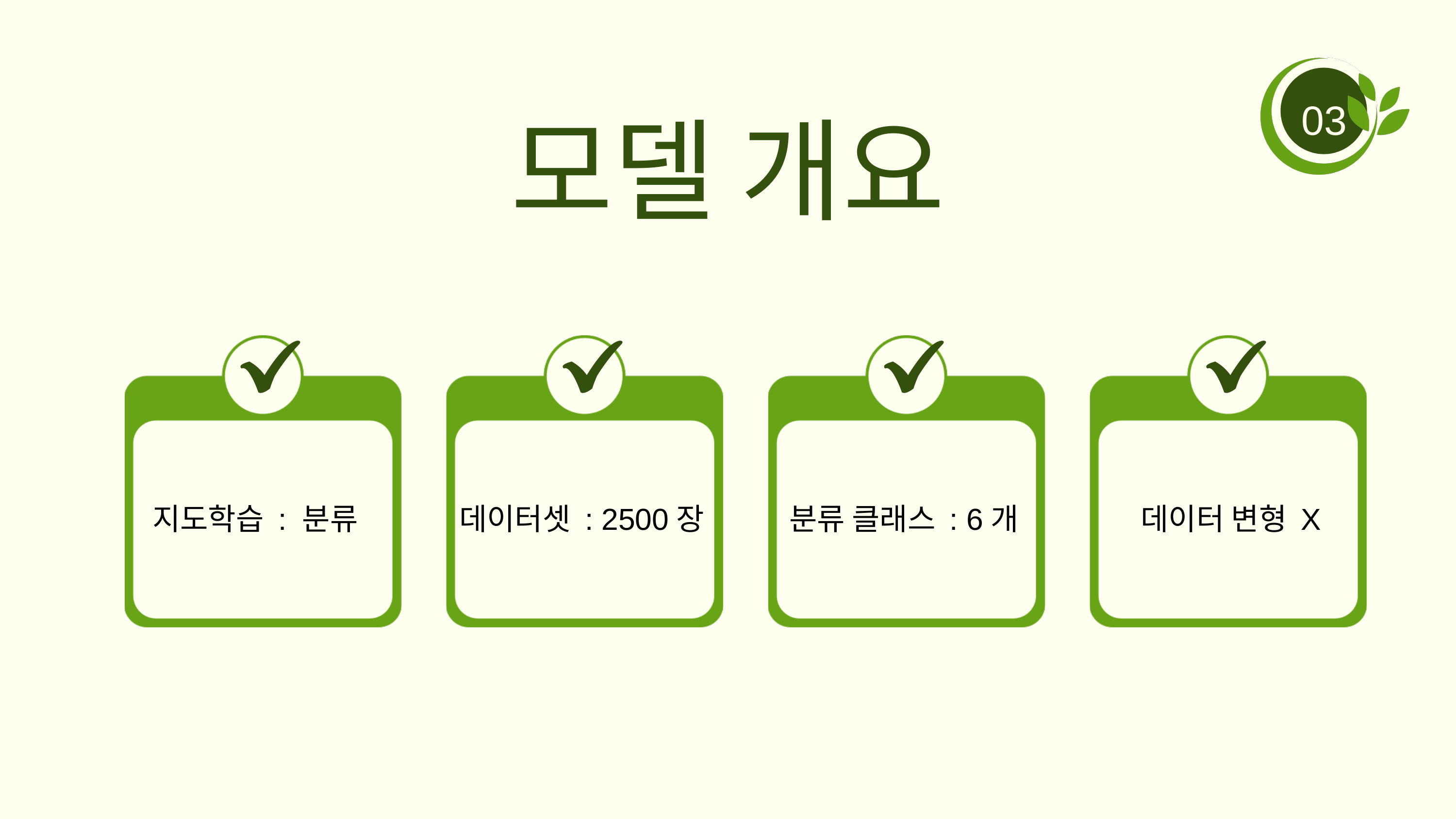

모델 개요
03

지도학습 : 분류
데이터셋 : 2500장
분류 클래스 : 6개
데이터 변형 X